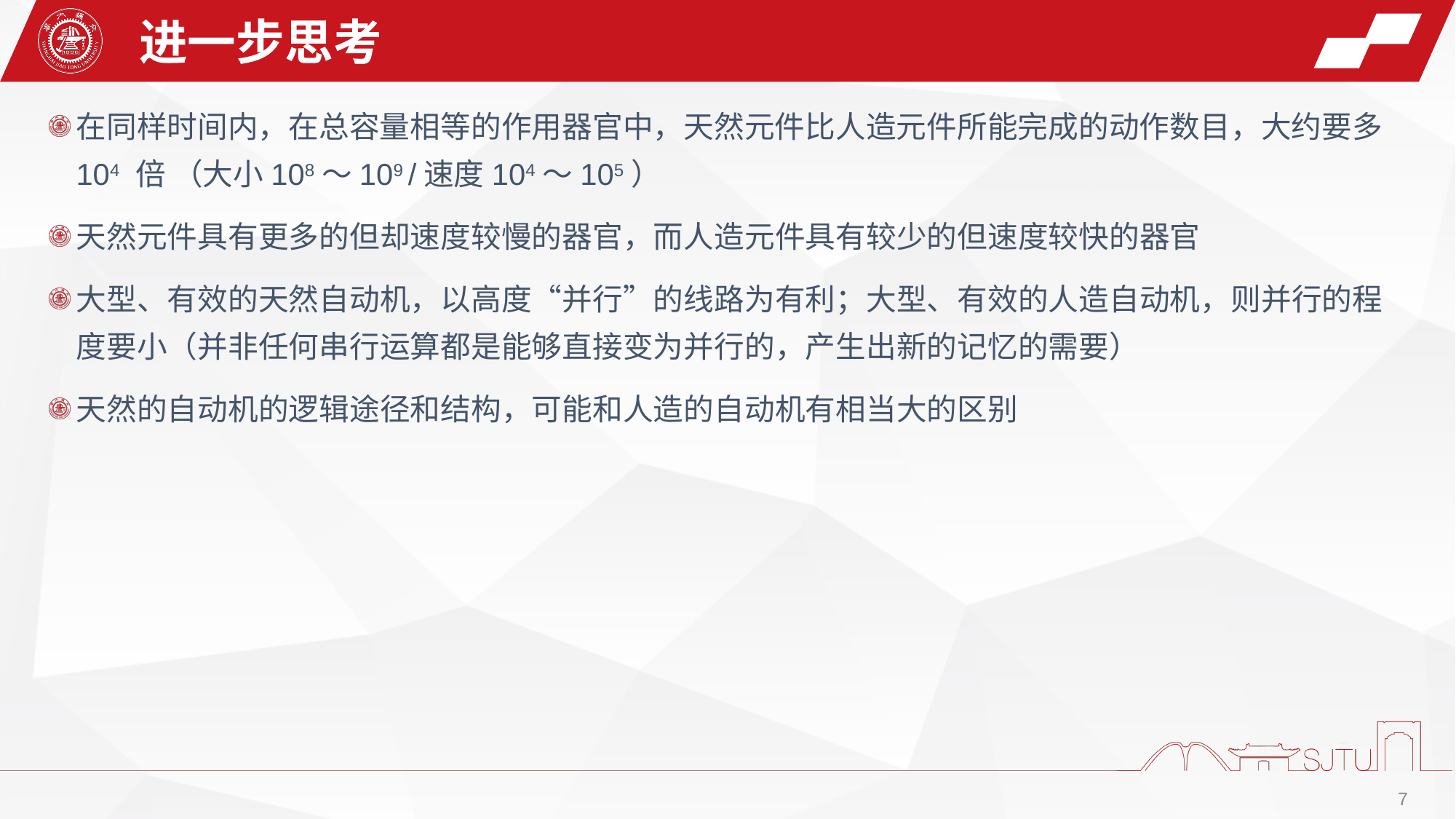

进一步思考
在同样时间内，在总容量相等的作用器官中，天然元件比人造元件所能完成的动作数目，大约要多104 倍 （大小108～109 /速度104～105）
天然元件具有更多的但却速度较慢的器官，而人造元件具有较少的但速度较快的器官
大型、有效的天然自动机，以高度“并行”的线路为有利；大型、有效的人造自动机，则并行的程度要小（并非任何串行运算都是能够直接变为并行的，产生出新的记忆的需要）
天然的自动机的逻辑途径和结构，可能和人造的自动机有相当大的区别

7